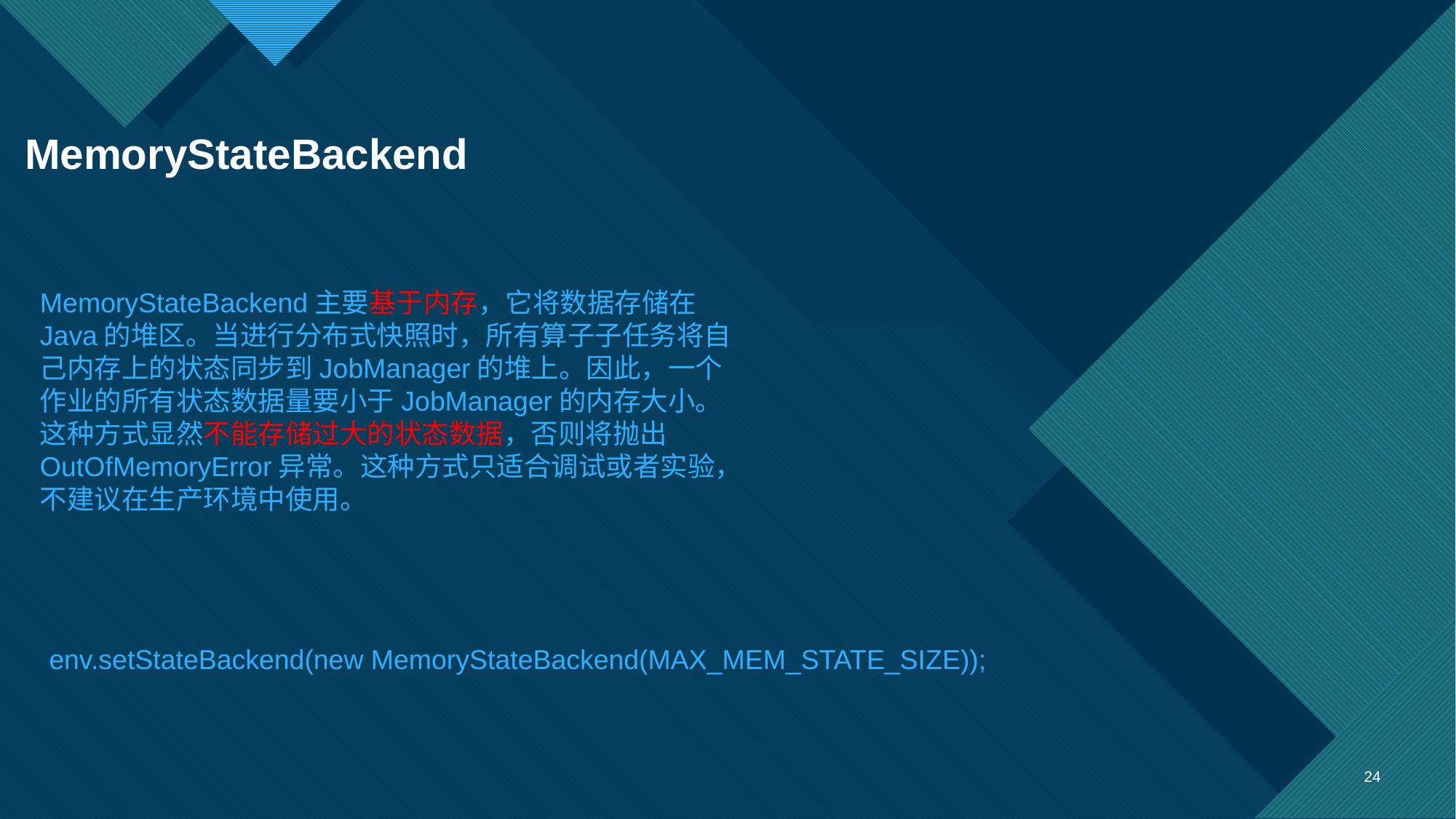

# MemoryStateBackend
MemoryStateBackend主要基于内存，它将数据存储在Java的堆区。当进行分布式快照时，所有算子子任务将自己内存上的状态同步到JobManager的堆上。因此，一个作业的所有状态数据量要小于JobManager的内存大小。这种方式显然不能存储过大的状态数据，否则将抛出OutOfMemoryError异常。这种方式只适合调试或者实验，不建议在生产环境中使用。
env.setStateBackend(new MemoryStateBackend(MAX_MEM_STATE_SIZE));
24